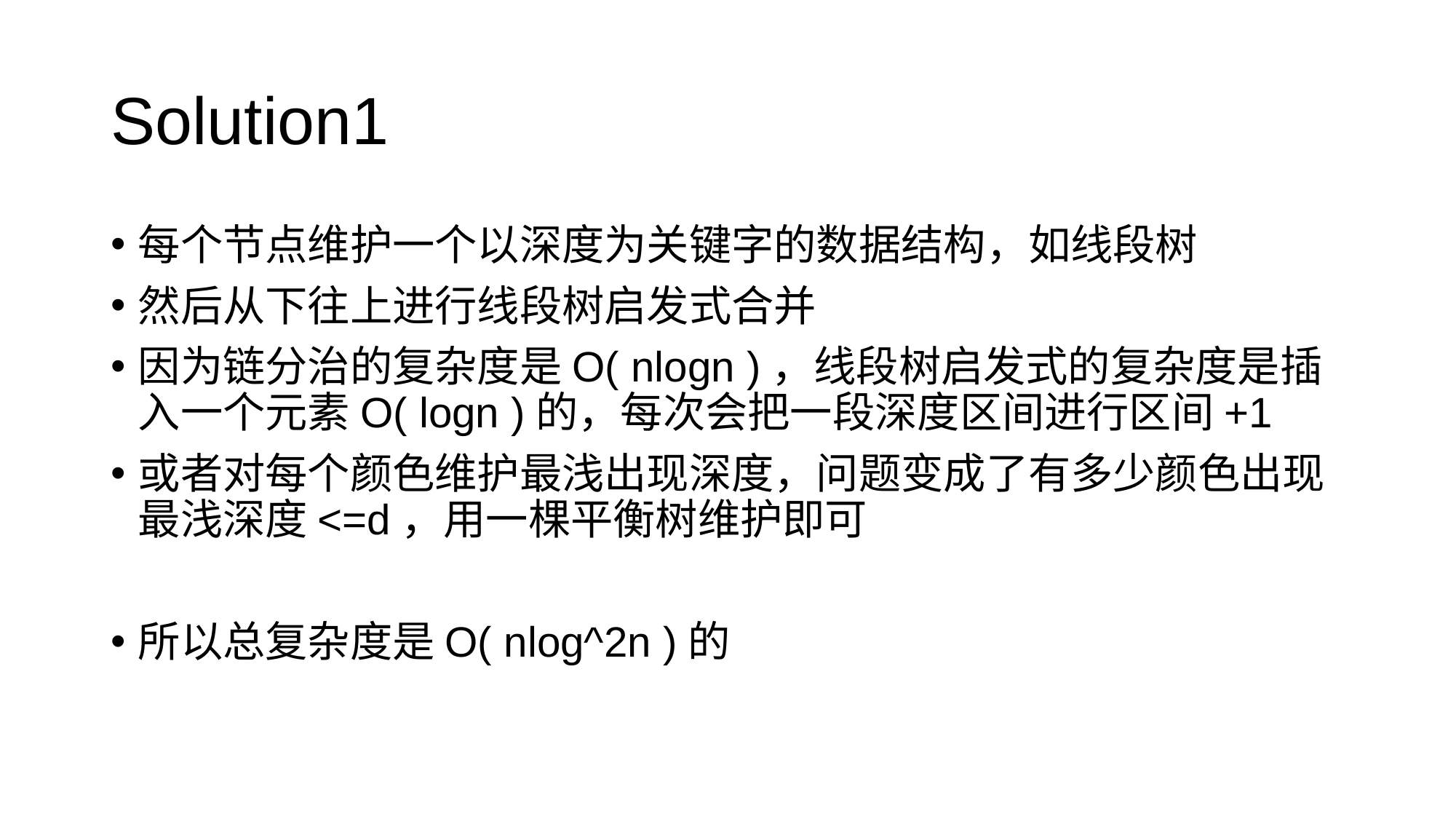

# Solution1
每个节点维护一个以深度为关键字的数据结构，如线段树
然后从下往上进行线段树启发式合并
因为链分治的复杂度是O( nlogn )，线段树启发式的复杂度是插入一个元素O( logn )的，每次会把一段深度区间进行区间+1
或者对每个颜色维护最浅出现深度，问题变成了有多少颜色出现最浅深度<=d，用一棵平衡树维护即可

所以总复杂度是O( nlog^2n )的